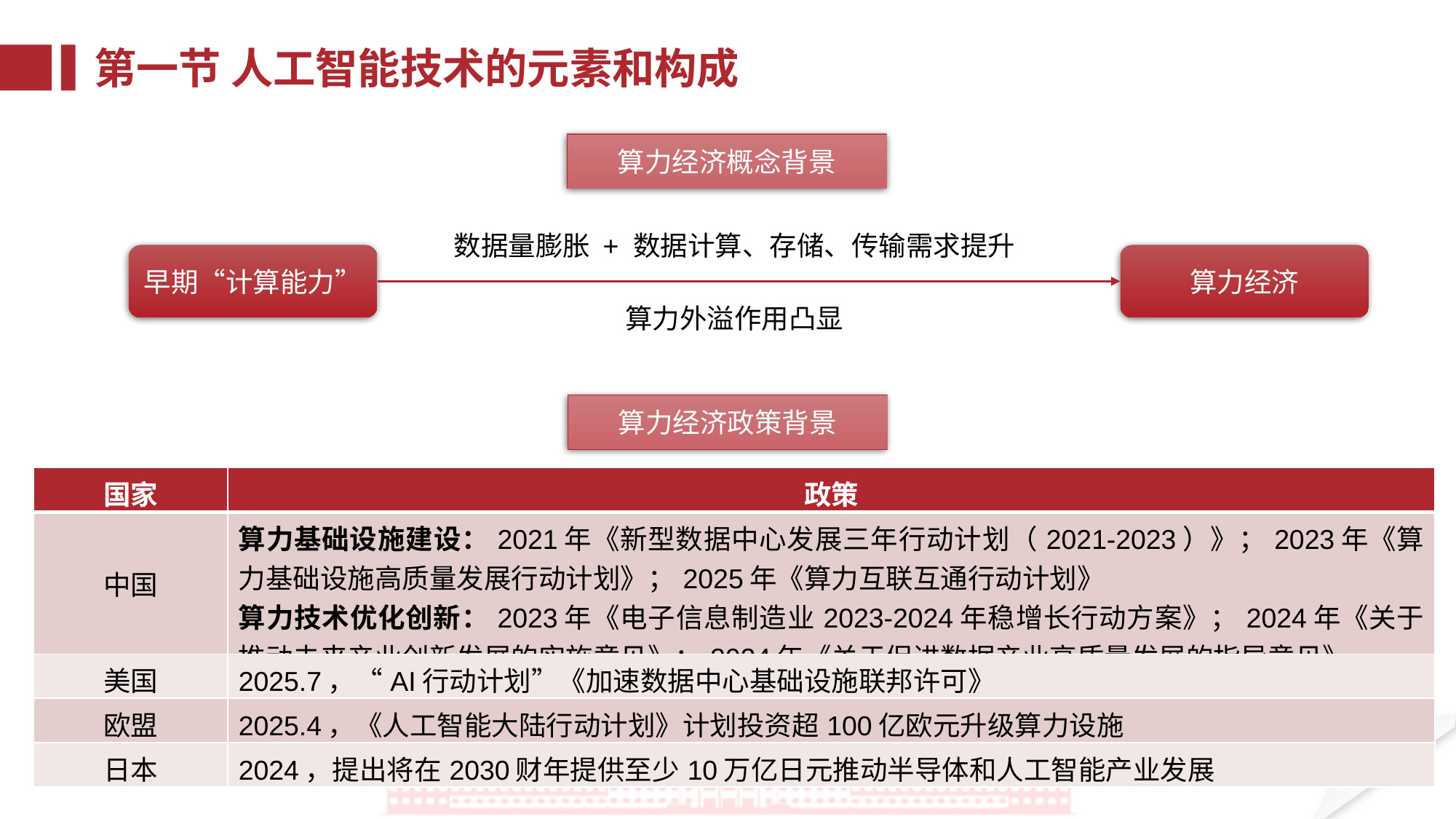

第一节 人工智能技术的元素和构成
算力经济概念背景
数据量膨胀 + 数据计算、存储、传输需求提升
早期“计算能力”
算力经济
算力外溢作用凸显
算力经济政策背景
| 国家 | 政策 |
| --- | --- |
| 中国 | 算力基础设施建设：2021年《新型数据中心发展三年行动计划（2021-2023）》；2023年《算力基础设施高质量发展行动计划》；2025年《算力互联互通行动计划》 算力技术优化创新：2023年《电子信息制造业2023-2024年稳增长行动方案》；2024年《关于推动未来产业创新发展的实施意见》；2024年《关于促进数据产业高质量发展的指导意见》 |
| 美国 | 2025.7，“AI行动计划”《加速数据中心基础设施联邦许可》 |
| 欧盟 | 2025.4，《人工智能大陆行动计划》计划投资超100亿欧元升级算力设施 |
| 日本 | 2024，提出将在2030财年提供至少10万亿日元推动半导体和人工智能产业发展 |